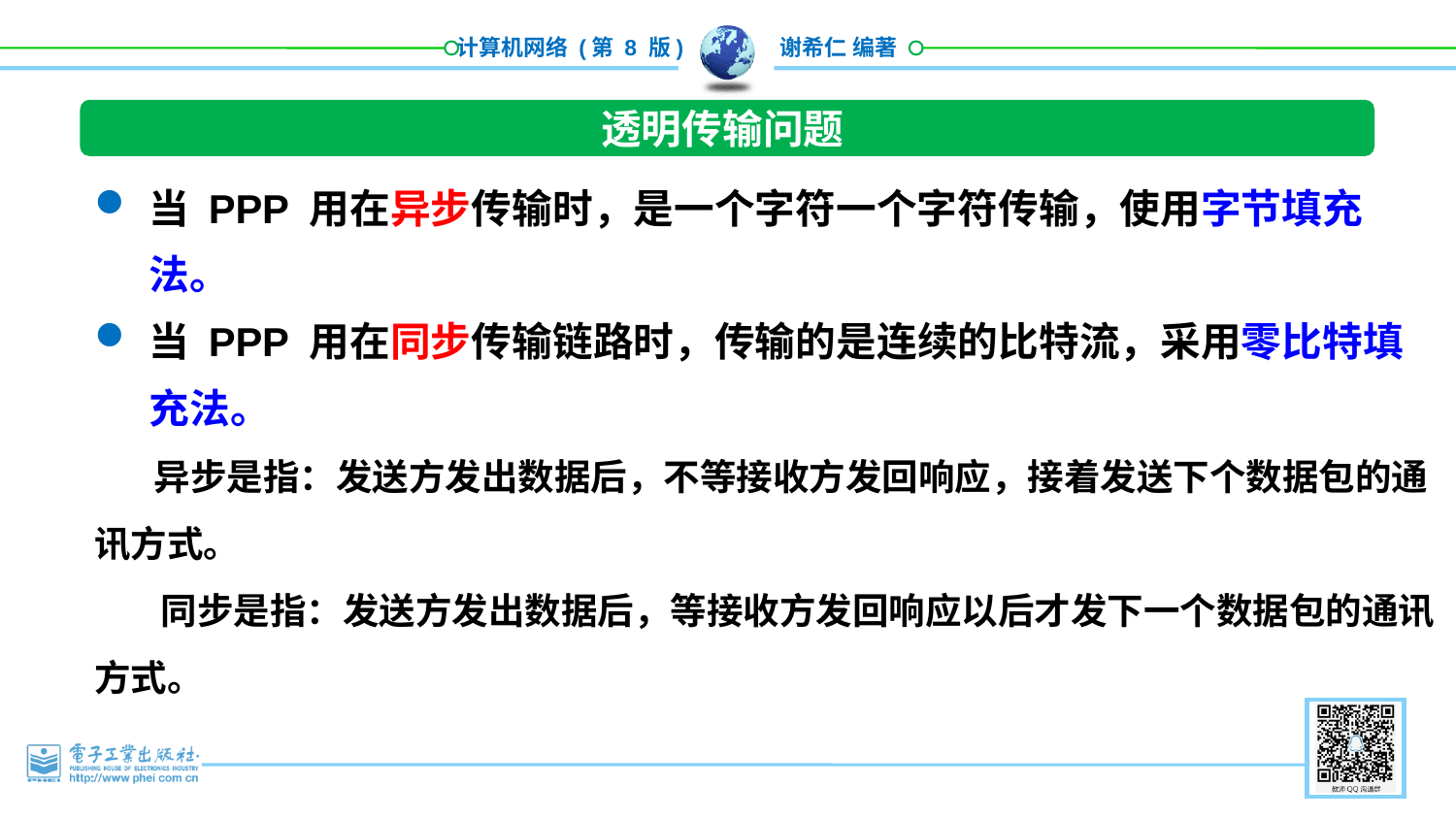

透明传输问题

当 PPP 用在异步传输时，是一个字符一个字符传输，使用字节填充法。
当 PPP 用在同步传输链路时，传输的是连续的比特流，采用零比特填充法。
       异步是指：发送方发出数据后，不等接收方发回响应，接着发送下个数据包的通讯方式。
       同步是指：发送方发出数据后，等接收方发回响应以后才发下一个数据包的通讯方式。